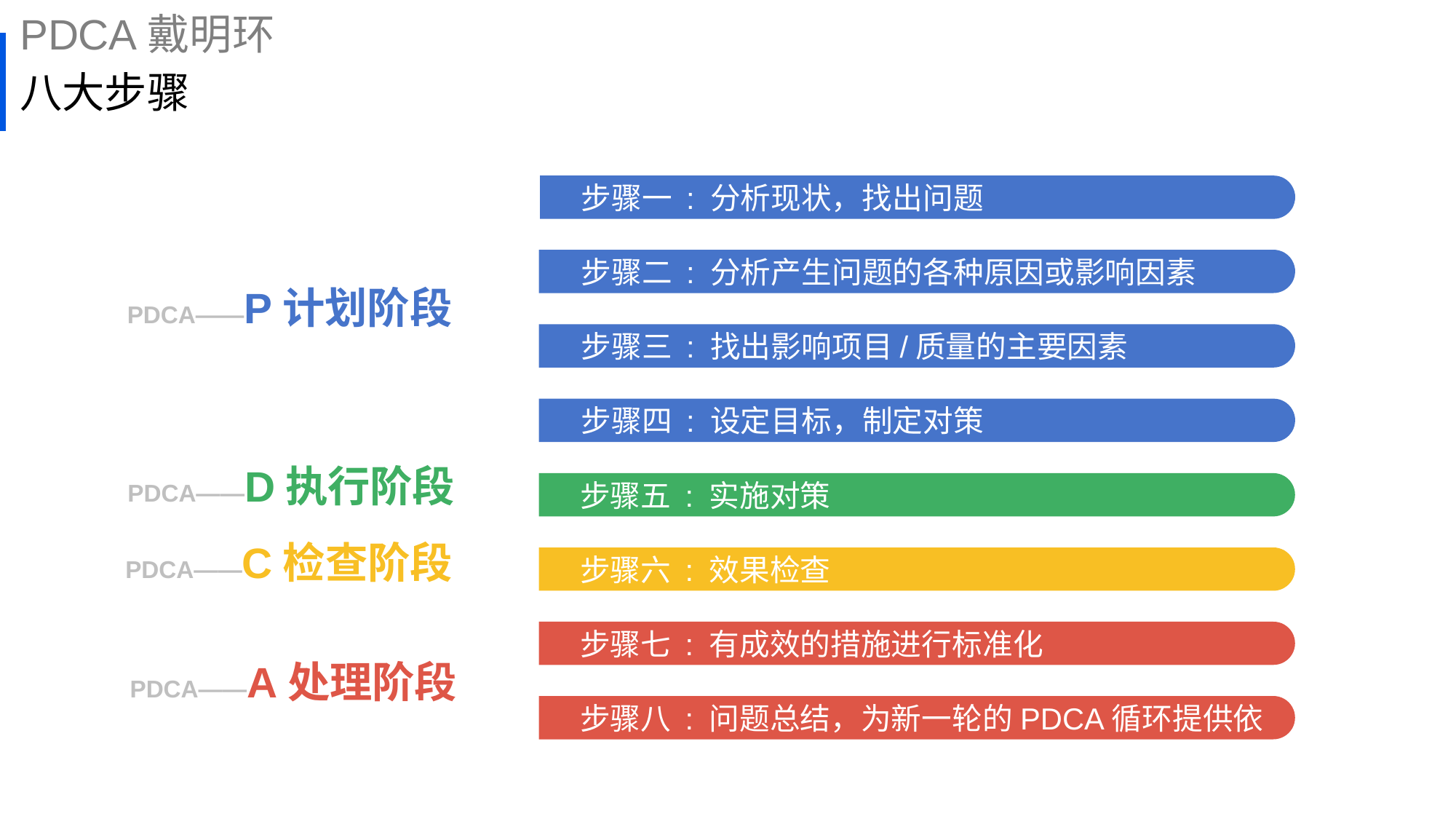

PDCA戴明环
# 八大步骤

　步骤一 : 分析现状，找出问题

　步骤二 : 分析产生问题的各种原因或影响因素
PDCA——P计划阶段

　步骤三 : 找出影响项目/质量的主要因素

　步骤四 : 设定目标，制定对策
PDCA——D执行阶段

　步骤五 : 实施对策
PDCA——C检查阶段

　步骤六 : 效果检查

　步骤七 : 有成效的措施进行标准化标准化
PDCA——A处理阶段

　步骤八 : 问题总结，为新一轮的PDCA循环提供依据